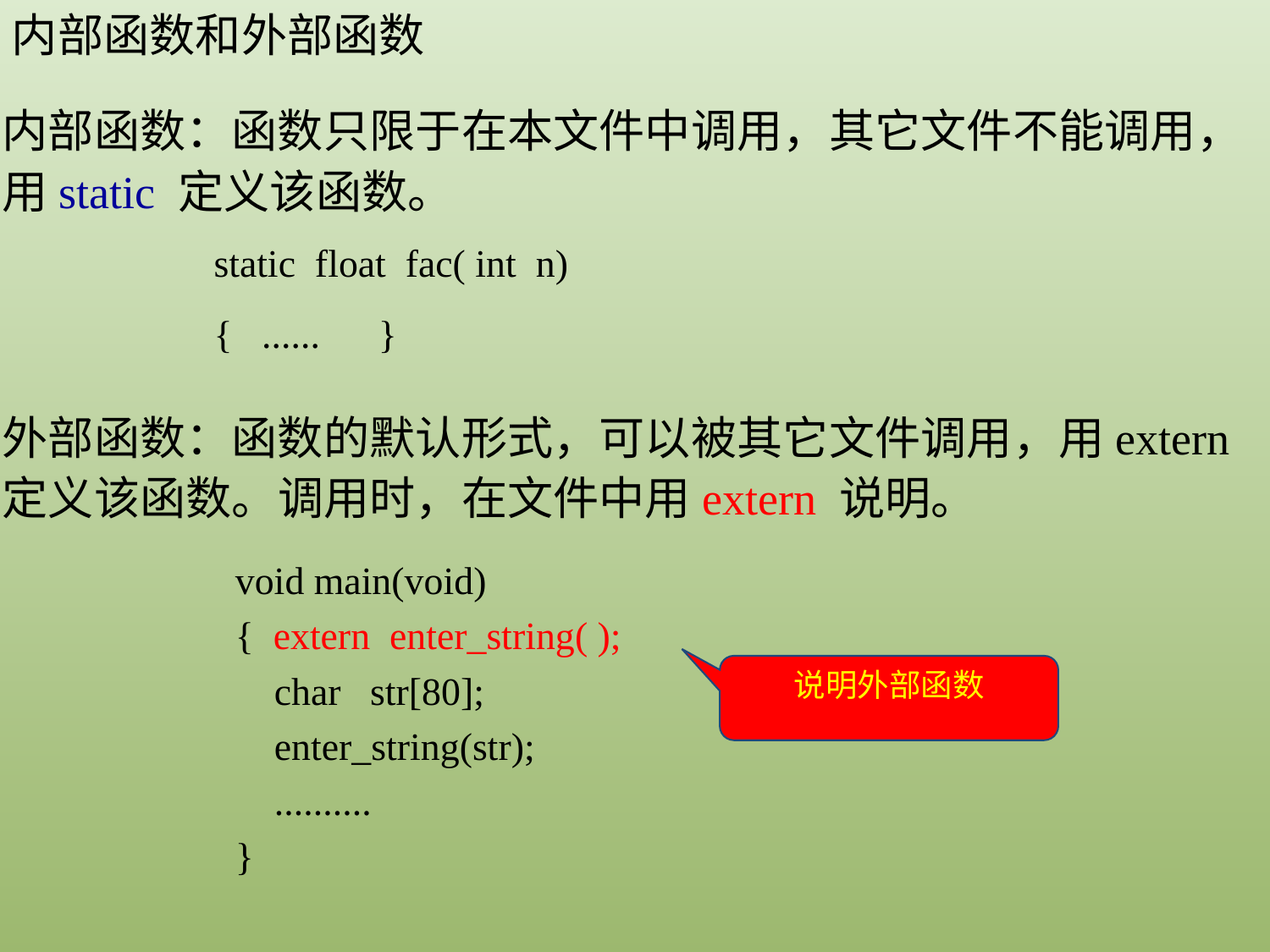

内部函数和外部函数
内部函数：函数只限于在本文件中调用，其它文件不能调用，用static 定义该函数。
static  float  fac( int  n)
{   ......      }
外部函数：函数的默认形式，可以被其它文件调用，用extern 定义该函数。调用时，在文件中用extern 说明。
void main(void)
{  extern  enter_string( );
    char   str[80];
    enter_string(str);
    ..........
}
说明外部函数
277